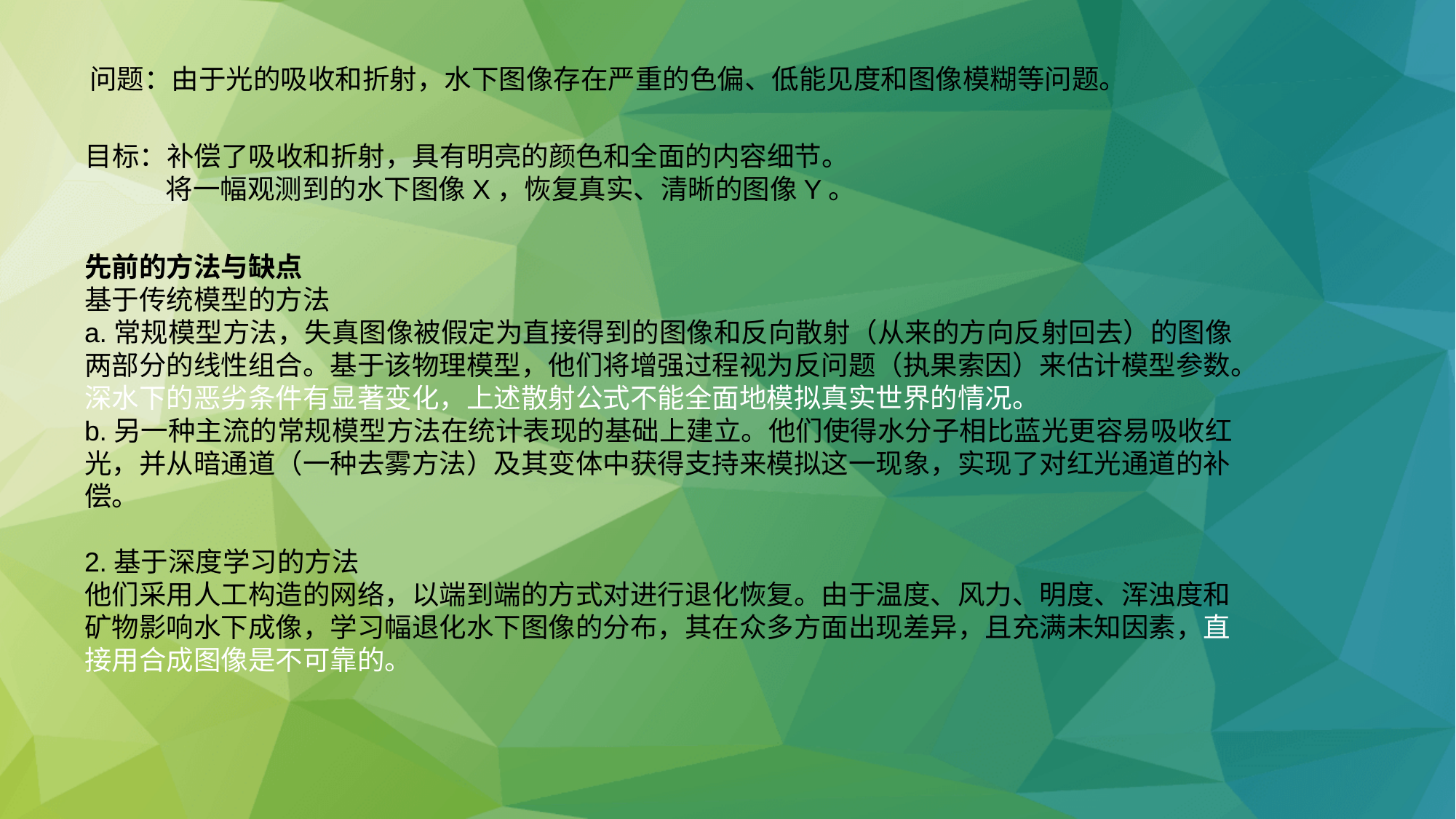

问题：由于光的吸收和折射，水下图像存在严重的色偏、低能见度和图像模糊等问题。
目标：补偿了吸收和折射，具有明亮的颜色和全面的内容细节。
            将一幅观测到的水下图像X，恢复真实、清晰的图像Y。
先前的方法与缺点
基于传统模型的方法
a.常规模型方法，失真图像被假定为直接得到的图像和反向散射（从来的方向反射回去）的图像两部分的线性组合。基于该物理模型，他们将增强过程视为反问题（执果索因）来估计模型参数。深水下的恶劣条件有显著变化，上述散射公式不能全面地模拟真实世界的情况。
b.另一种主流的常规模型方法在统计表现的基础上建立。他们使得水分子相比蓝光更容易吸收红光，并从暗通道（一种去雾方法）及其变体中获得支持来模拟这一现象，实现了对红光通道的补偿。

2.基于深度学习的方法
他们采用人工构造的网络，以端到端的方式对进行退化恢复。由于温度、风力、明度、浑浊度和矿物影响水下成像，学习幅退化水下图像的分布，其在众多方面出现差异，且充满未知因素，直接用合成图像是不可靠的。